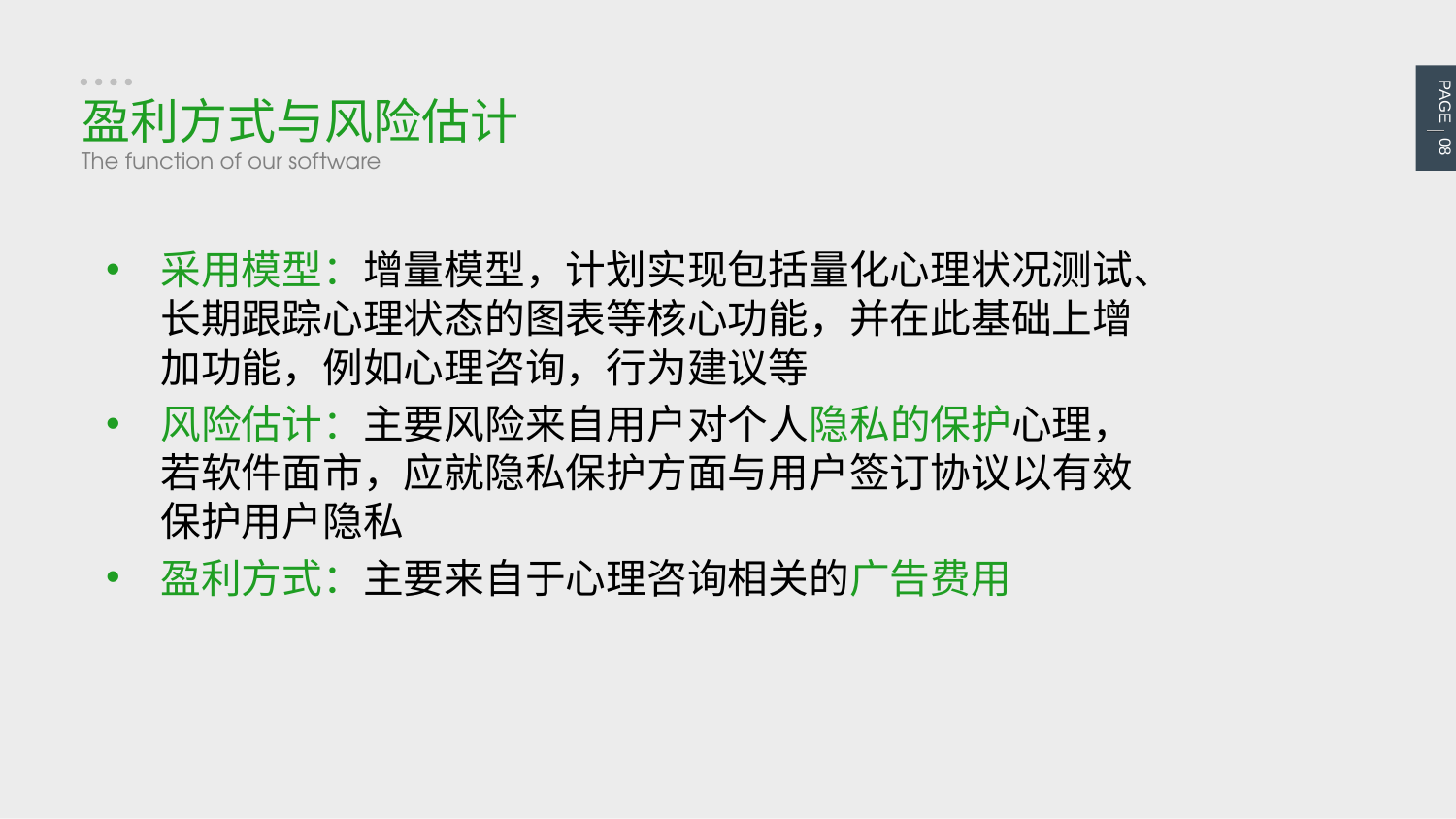

PAGE   08
盈利方式与风险估计
The function of our software
采用模型：增量模型，计划实现包括量化心理状况测试、长期跟踪心理状态的图表等核心功能，并在此基础上增加功能，例如心理咨询，行为建议等
风险估计：主要风险来自用户对个人隐私的保护心理，若软件面市，应就隐私保护方面与用户签订协议以有效保护用户隐私
盈利方式：主要来自于心理咨询相关的广告费用